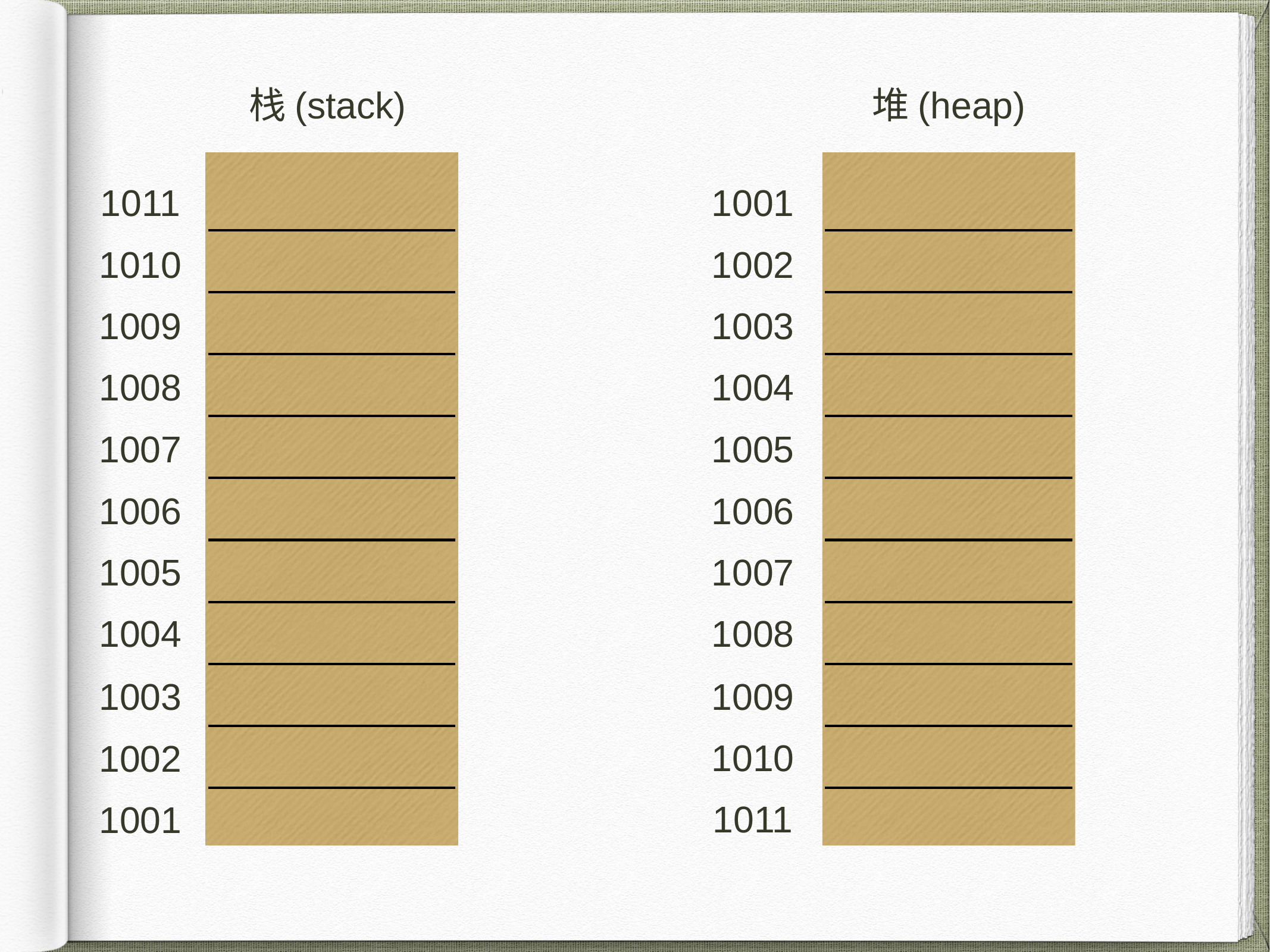

栈(stack)
堆(heap)

1001
1011

1002
1010

1003
1009

1004
1008

1005
1007

1006
1006

1007
1005

1008
1004

1009
1003

1010
1002

1011
1001